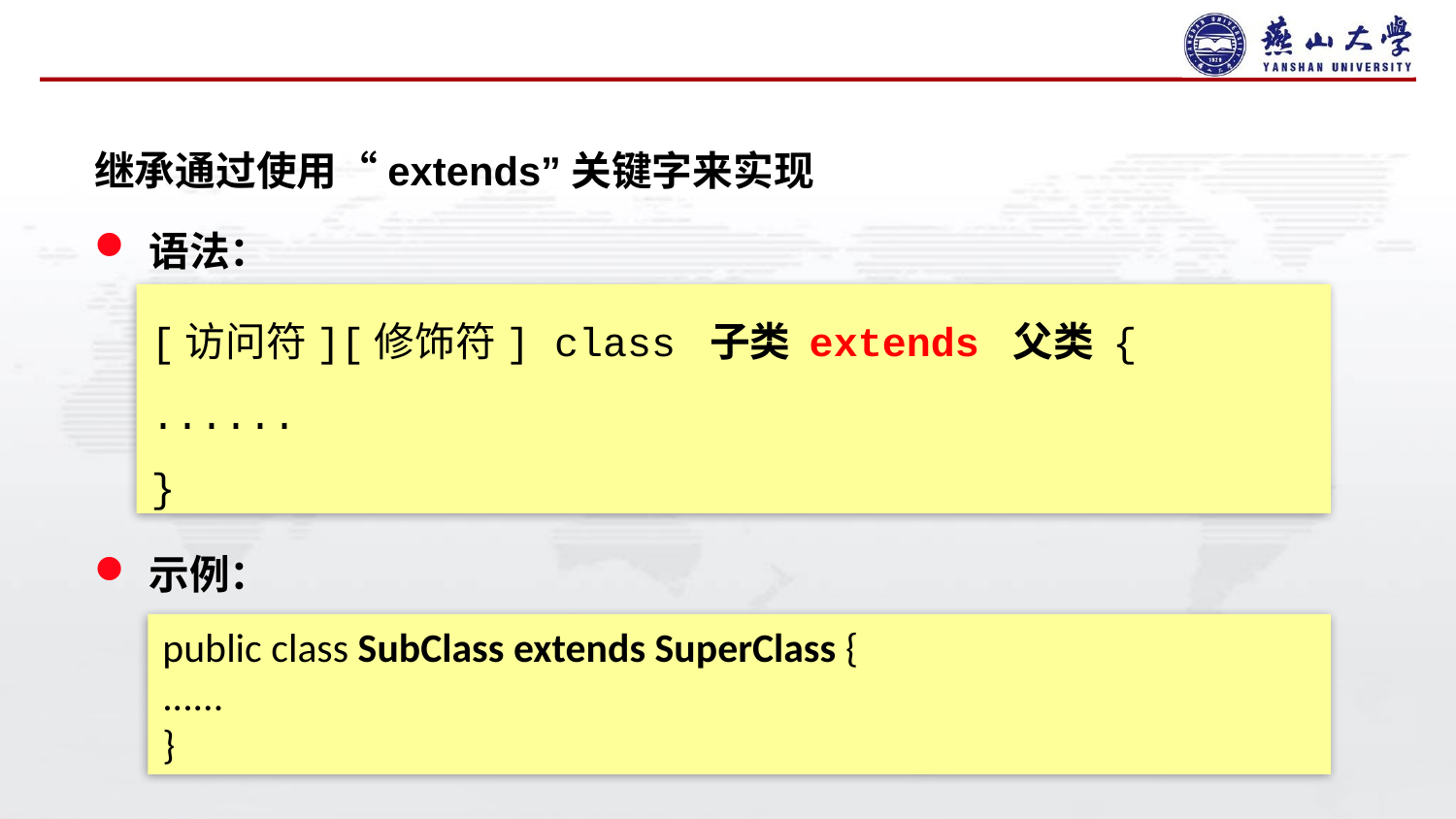

#
继承通过使用“extends”关键字来实现
语法：

示例：

[访问符][修饰符] class 子类 extends 父类 {
......
}
public class SubClass extends SuperClass {
......
}